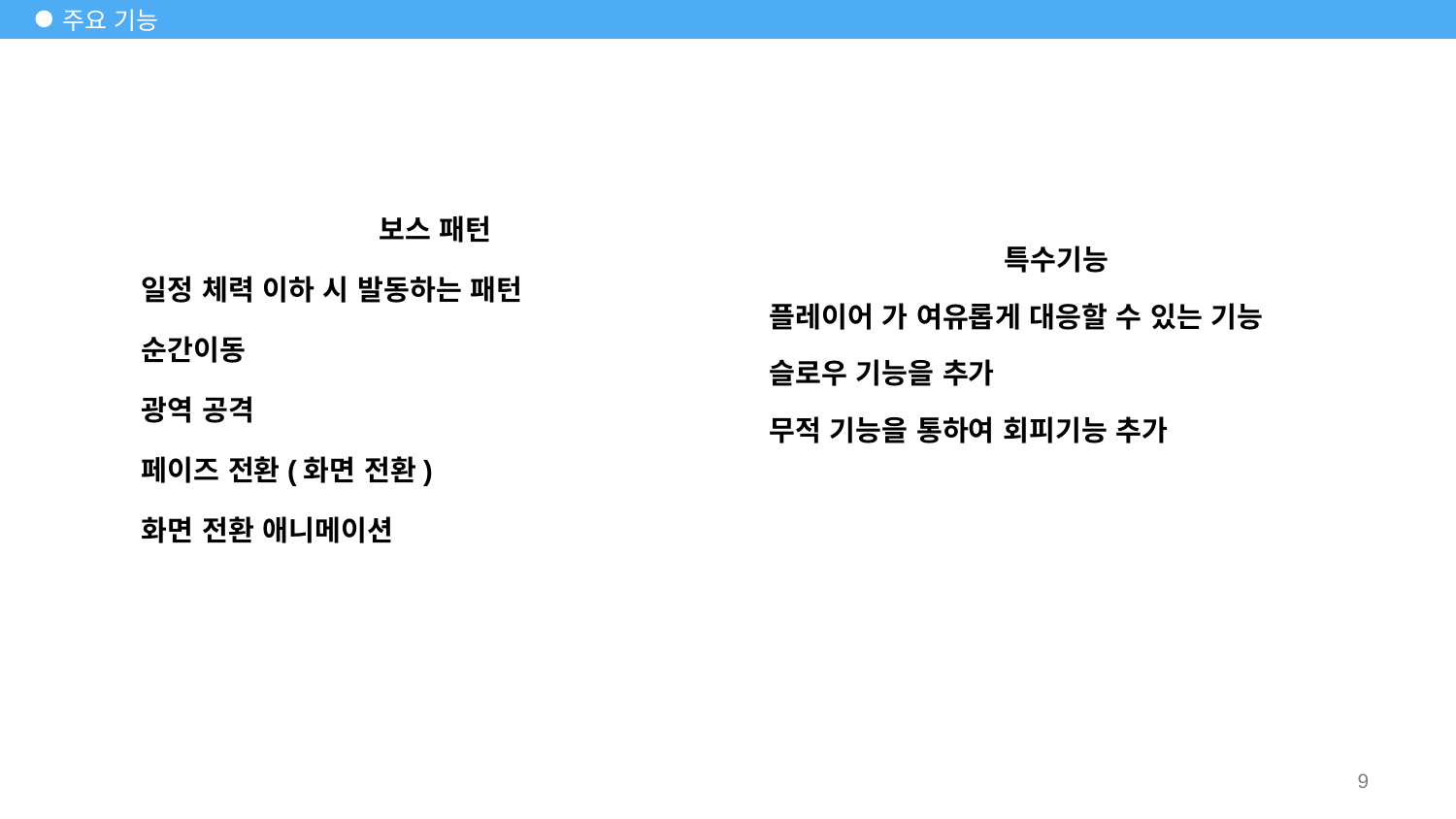

# 주요 기능
보스 패턴
일정 체력 이하 시 발동하는 패턴
순간이동
광역 공격
페이즈 전환(화면 전환)
화면 전환 애니메이션
특수기능
플레이어 가 여유롭게 대응할 수 있는 기능
슬로우 기능을 추가
무적 기능을 통하여 회피기능 추가
9